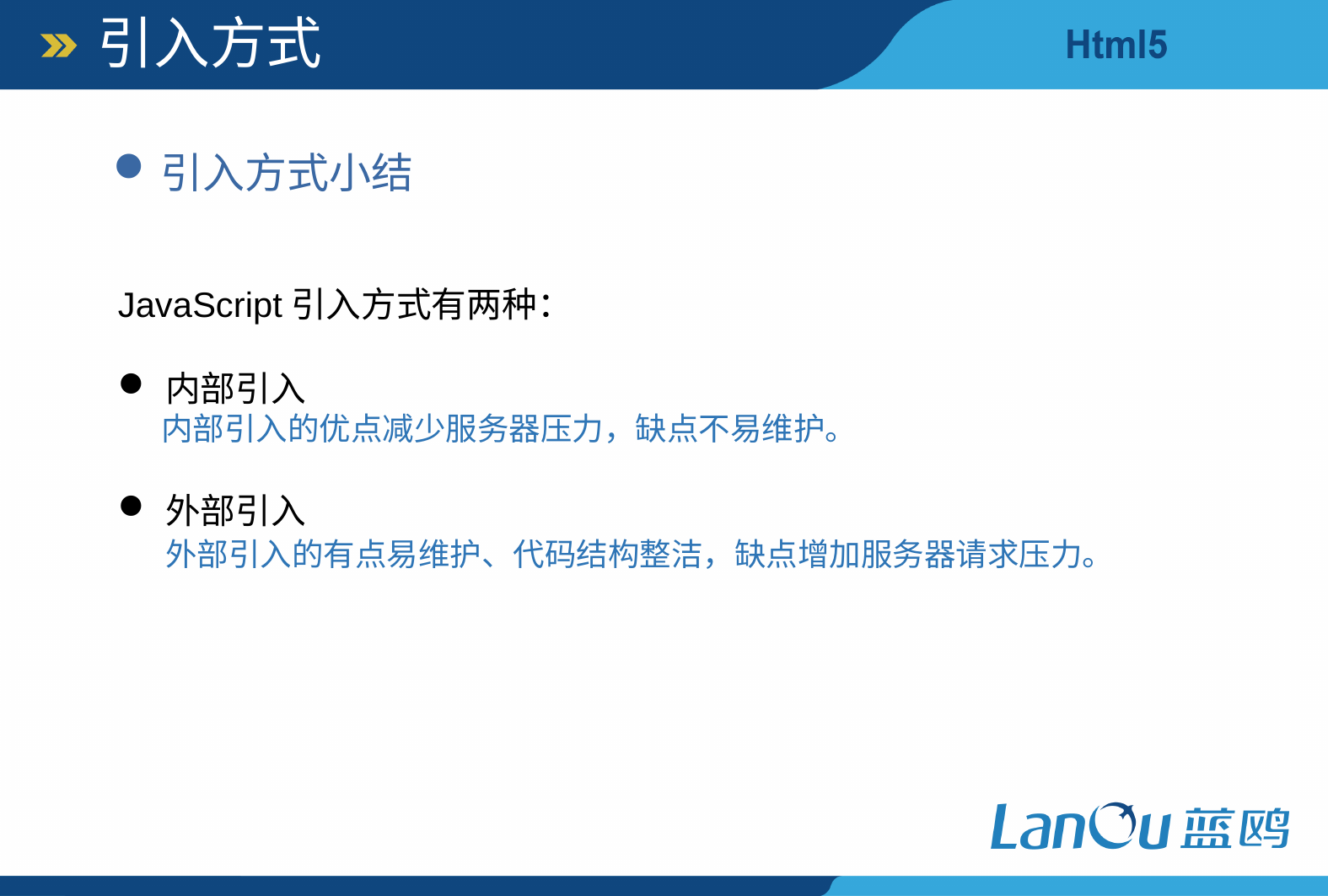

引入方式
引入方式小结
JavaScript引入方式有两种：

内部引入
     内部引入的优点减少服务器压力，缺点不易维护。

外部引入
     外部引入的有点易维护、代码结构整洁，缺点增加服务器请求压力。